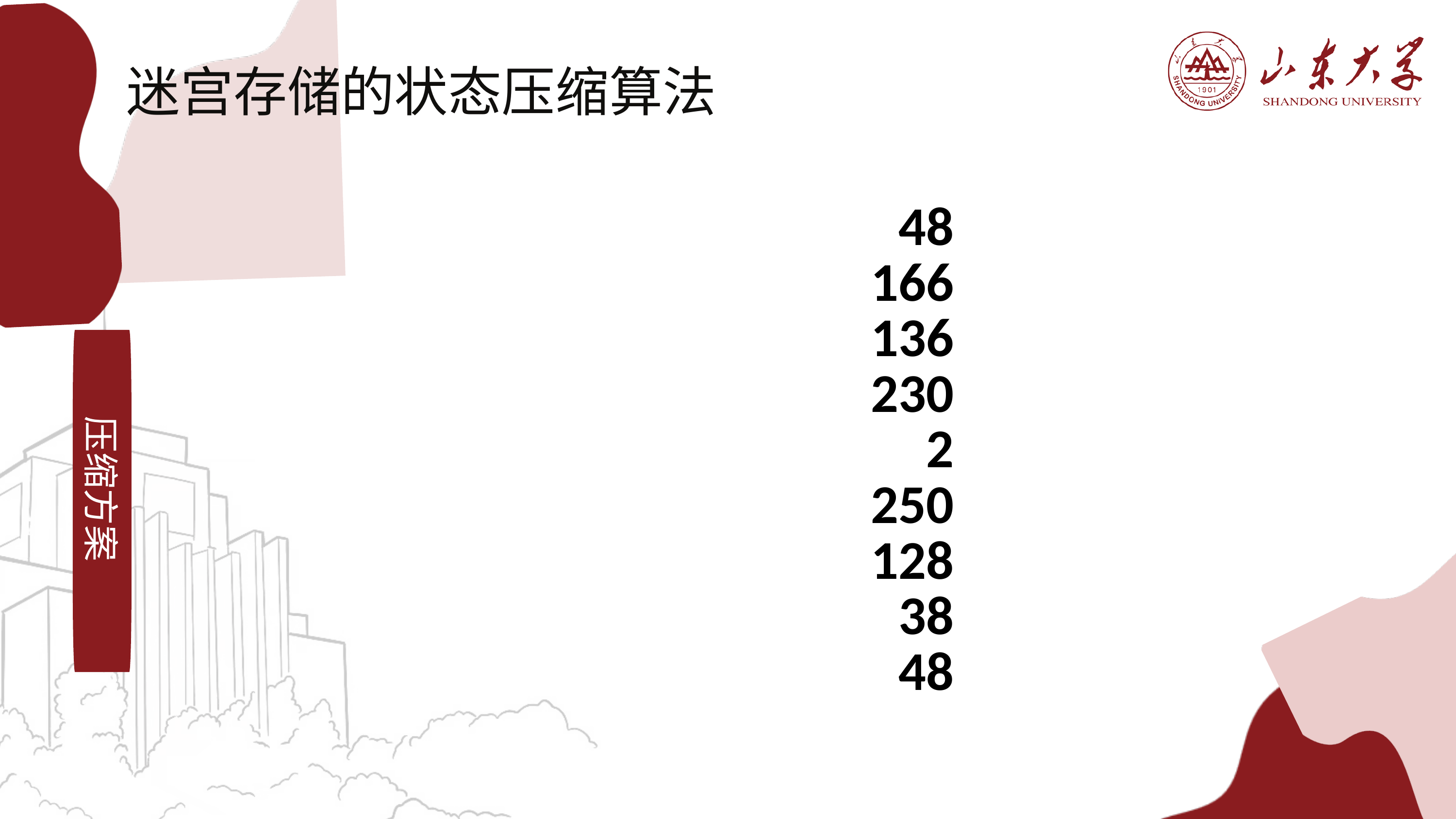

迷宫存储的状态压缩算法
48
166
136
230
2
250
128
38
48

压缩方案